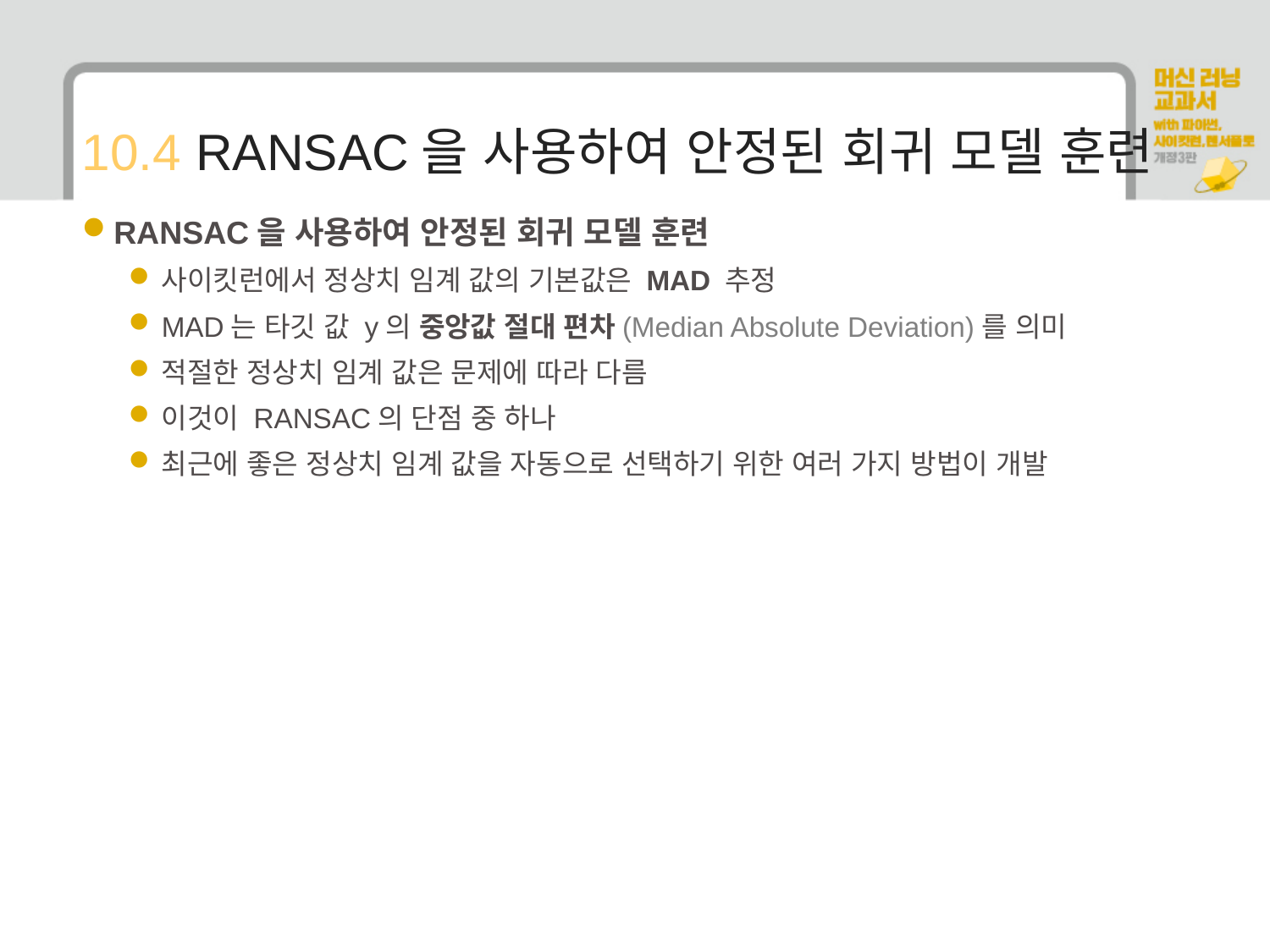

# 10.4 RANSAC을 사용하여 안정된 회귀 모델 훈련
RANSAC을 사용하여 안정된 회귀 모델 훈련
사이킷런에서 정상치 임계 값의 기본값은 MAD 추정
MAD는 타깃 값 y의 중앙값 절대 편차(Median Absolute Deviation)를 의미
적절한 정상치 임계 값은 문제에 따라 다름
이것이 RANSAC의 단점 중 하나
최근에 좋은 정상치 임계 값을 자동으로 선택하기 위한 여러 가지 방법이 개발